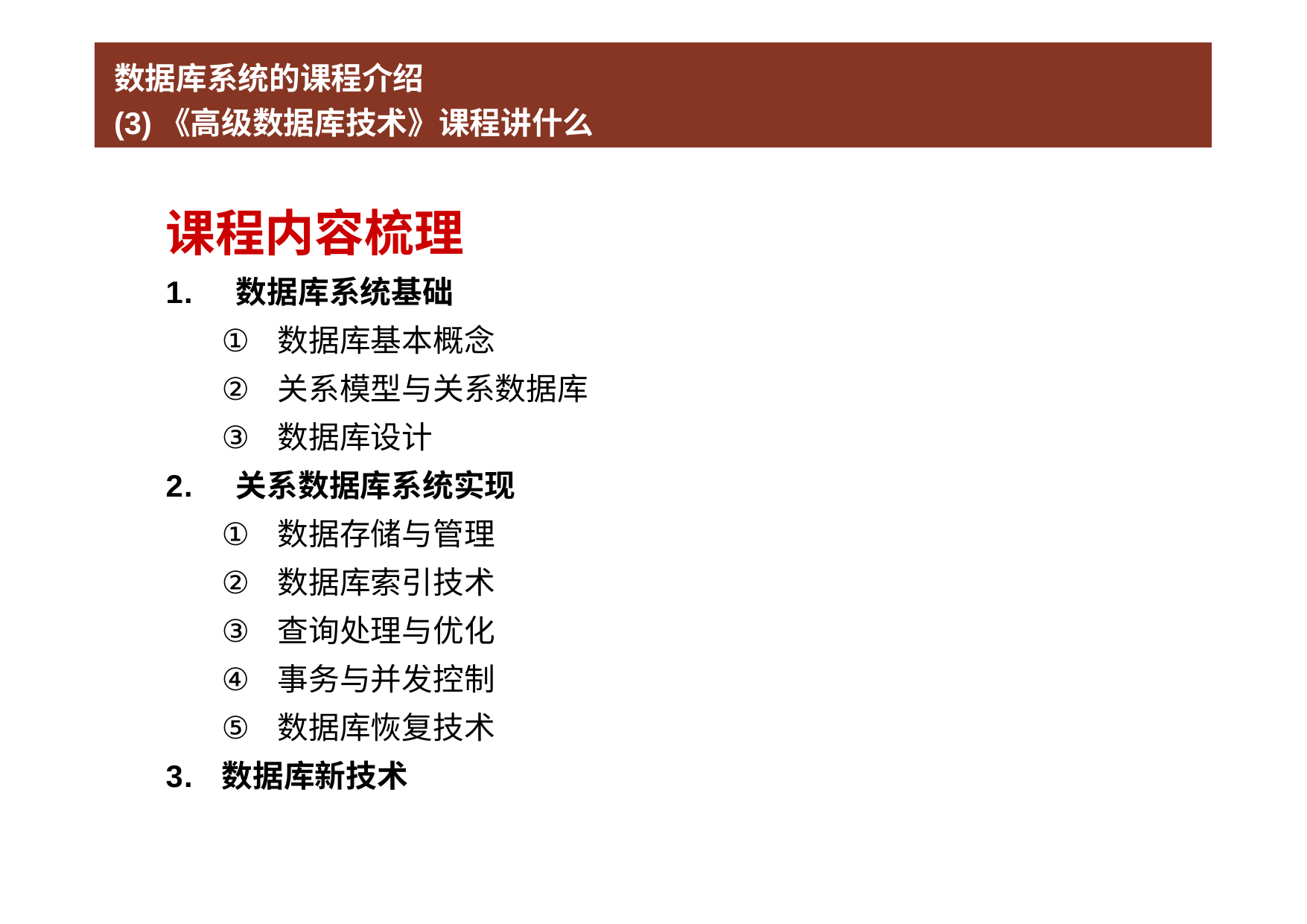

数据库系统的课程介绍
(3)《高级数据库技术》课程讲什么
课程内容梳理
 数据库系统基础
数据库基本概念
关系模型与关系数据库
数据库设计
 关系数据库系统实现
数据存储与管理
数据库索引技术
查询处理与优化
事务与并发控制
数据库恢复技术
数据库新技术